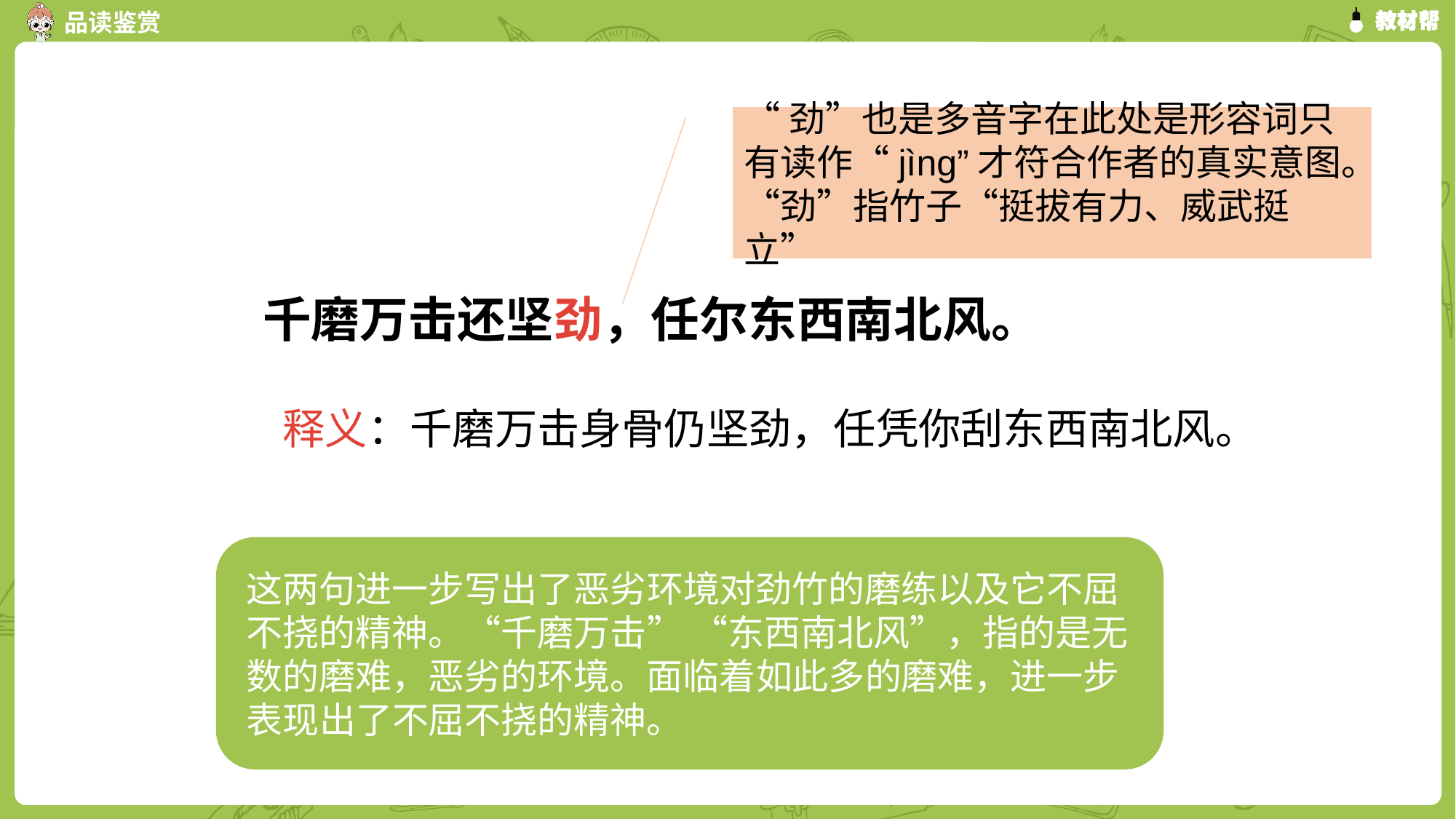

“劲”也是多音字在此处是形容词只有读作“jìng”才符合作者的真实意图。“劲”指竹子“挺拔有力、威武挺立”
千磨万击还坚劲，任尔东西南北风。
释义：千磨万击身骨仍坚劲，任凭你刮东西南北风。

这两句进一步写出了恶劣环境对劲竹的磨练以及它不屈不挠的精神。“千磨万击” “东西南北风”，指的是无数的磨难，恶劣的环境。面临着如此多的磨难，进一步表现出了不屈不挠的精神。